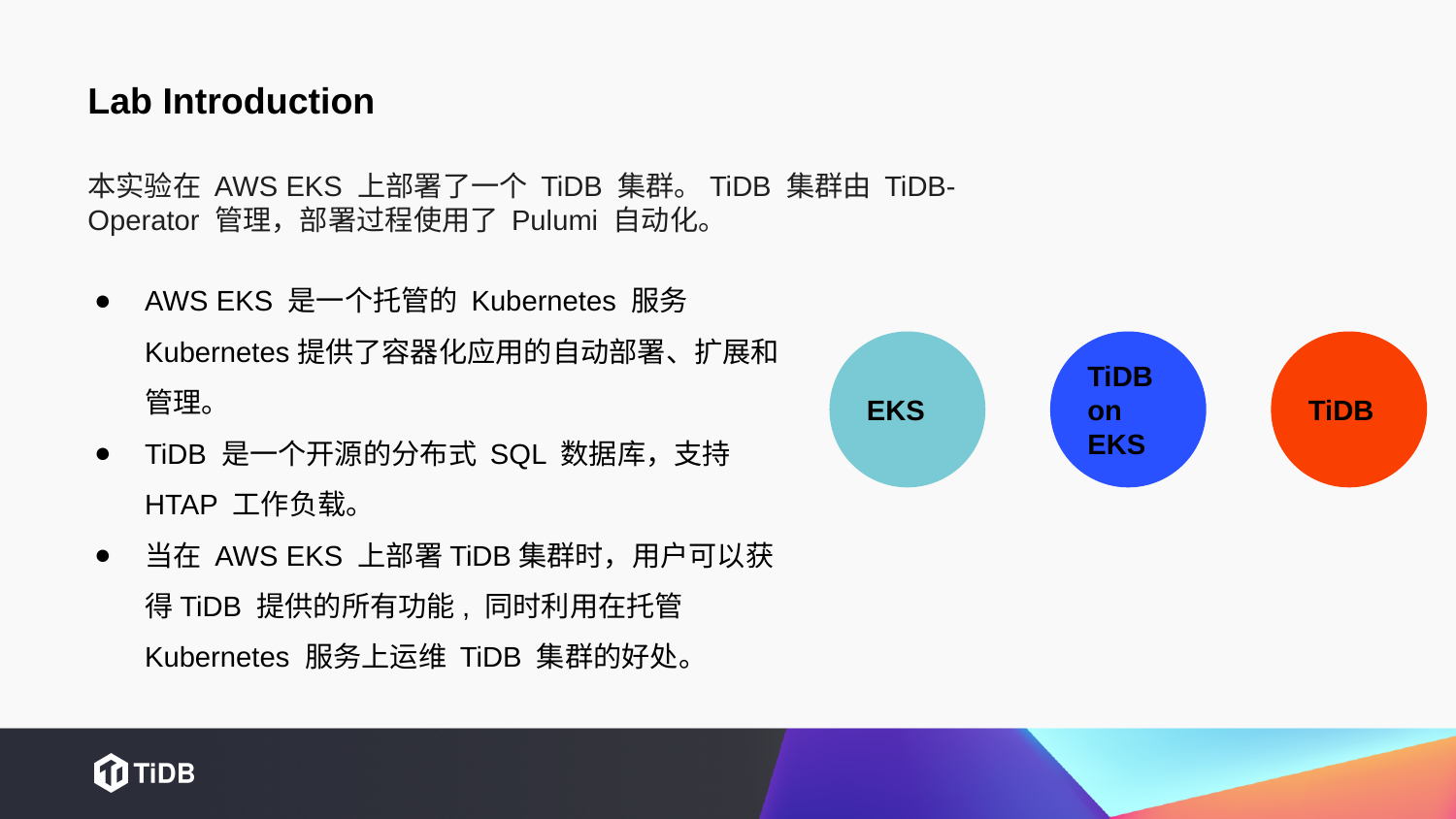

Lab Introduction
本实验在 AWS EKS 上部署了一个 TiDB 集群。TiDB 集群由 TiDB-Operator 管理，部署过程使用了 Pulumi 自动化。
AWS EKS 是一个托管的 Kubernetes 服务Kubernetes提供了容器化应用的自动部署、扩展和管理。
TiDB 是一个开源的分布式 SQL 数据库，支持 HTAP 工作负载。
当在 AWS EKS 上部署TiDB集群时，用户可以获得TiDB 提供的所有功能, 同时利用在托管 Kubernetes 服务上运维 TiDB 集群的好处。
EKS
TiDB on EKS
TiDB